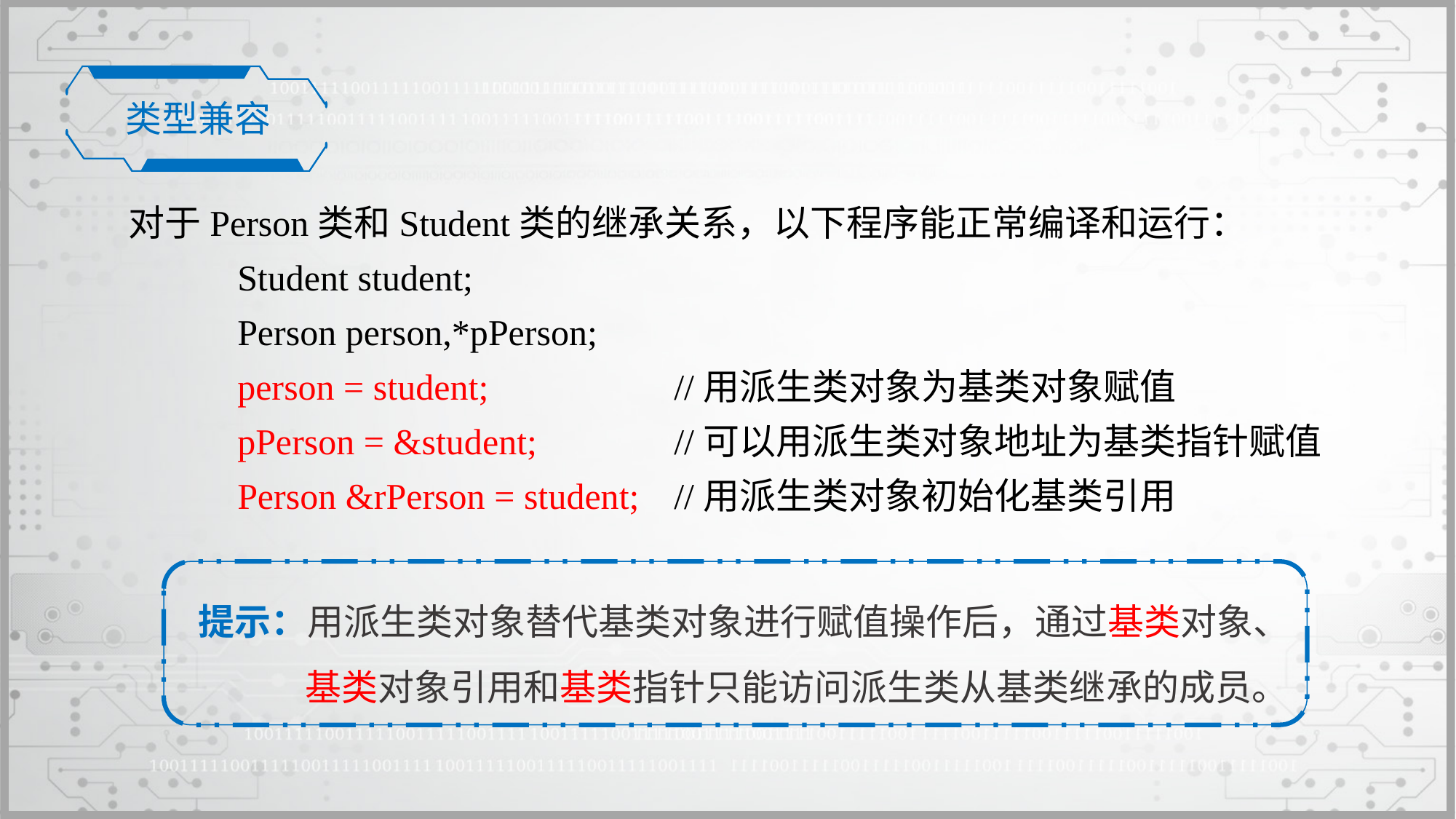

类型兼容
对于Person类和Student类的继承关系，以下程序能正常编译和运行：
	Student student;
	Person person,*pPerson;
	person = student;   		//用派生类对象为基类对象赋值
	pPerson = &student; 		//可以用派生类对象地址为基类指针赋值
 	Person &rPerson = student; 	//用派生类对象初始化基类引用

提示：用派生类对象替代基类对象进行赋值操作后，通过基类对象、基类对象引用和基类指针只能访问派生类从基类继承的成员。